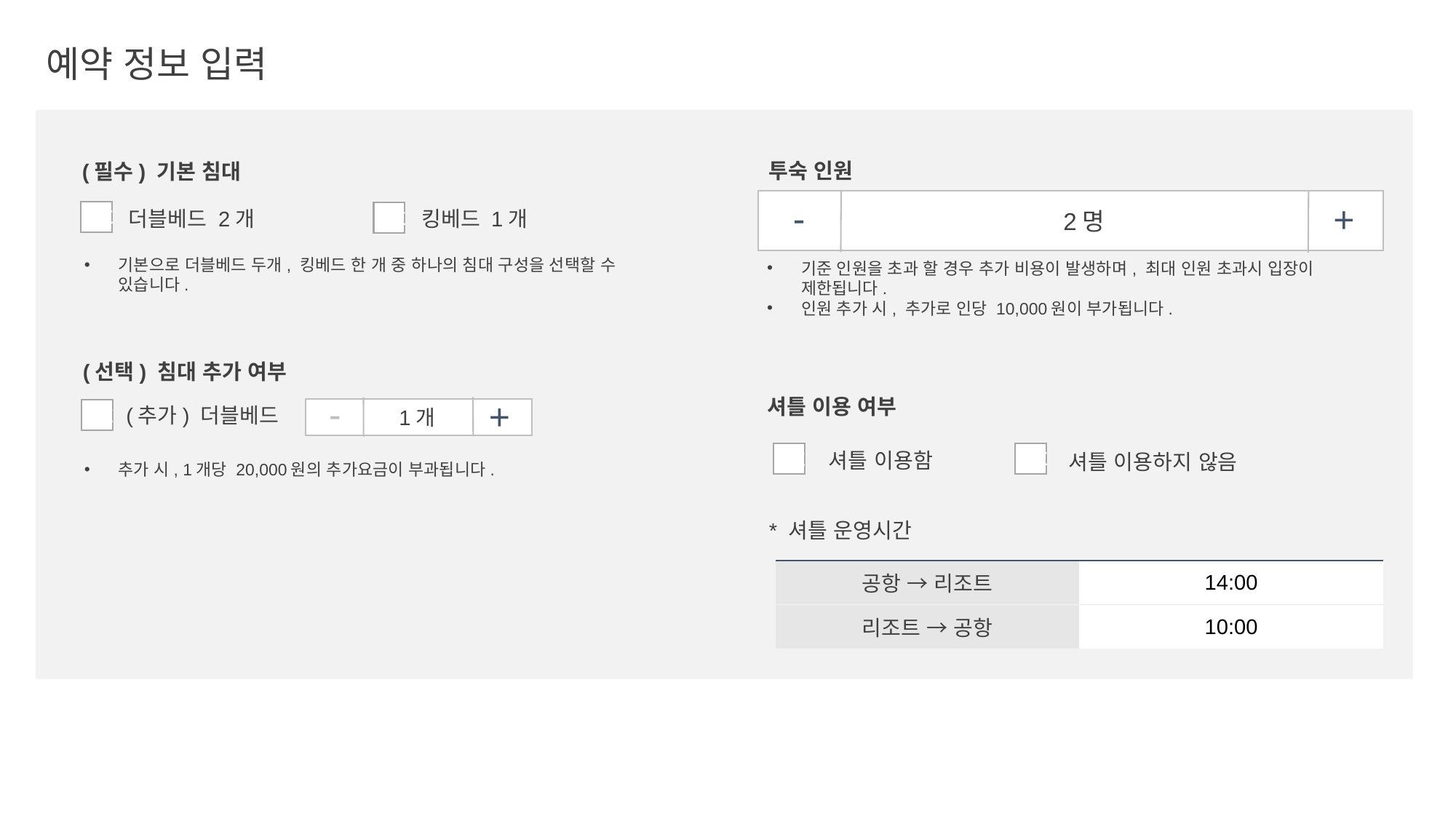

예약 정보 입력

투숙 인원
(필수) 기본 침대
-

+
더블베드 2개
킹베드 1개
2명
ㅍ
ㅍ
기본으로 더블베드 두개, 킹베드 한 개 중 하나의 침대 구성을 선택할 수 있습니다.
기준 인원을 초과 할 경우 추가 비용이 발생하며, 최대 인원 초과시 입장이 제한됩니다.
인원 추가 시, 추가로 인당 10,000원이 부가됩니다.
(선택) 침대 추가 여부
-
셔틀 이용 여부
+
(추가) 더블베드
1개

ㅍ
셔틀 이용함
ㅍ
셔틀 이용하지 않음
ㅍ
추가 시, 1개당 20,000원의 추가요금이 부과됩니다.
* 셔틀 운영시간
| 공항 → 리조트 | 14:00 |
| --- | --- |
| 리조트 → 공항 | 10:00 |